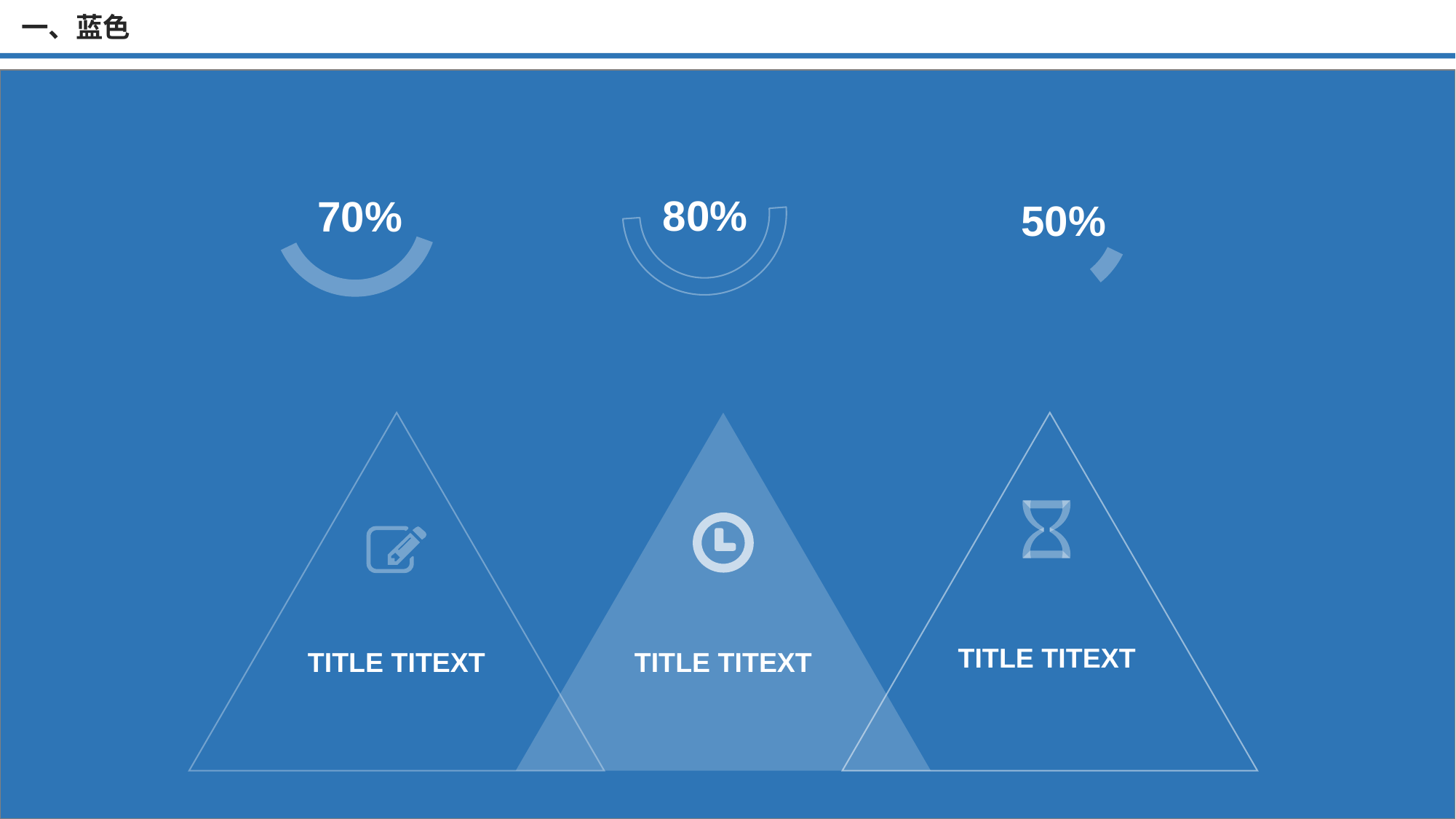

一、蓝色

80%

70%

50%

TITLE TITEXT

TITLE TITEXT

TITLE TITEXT